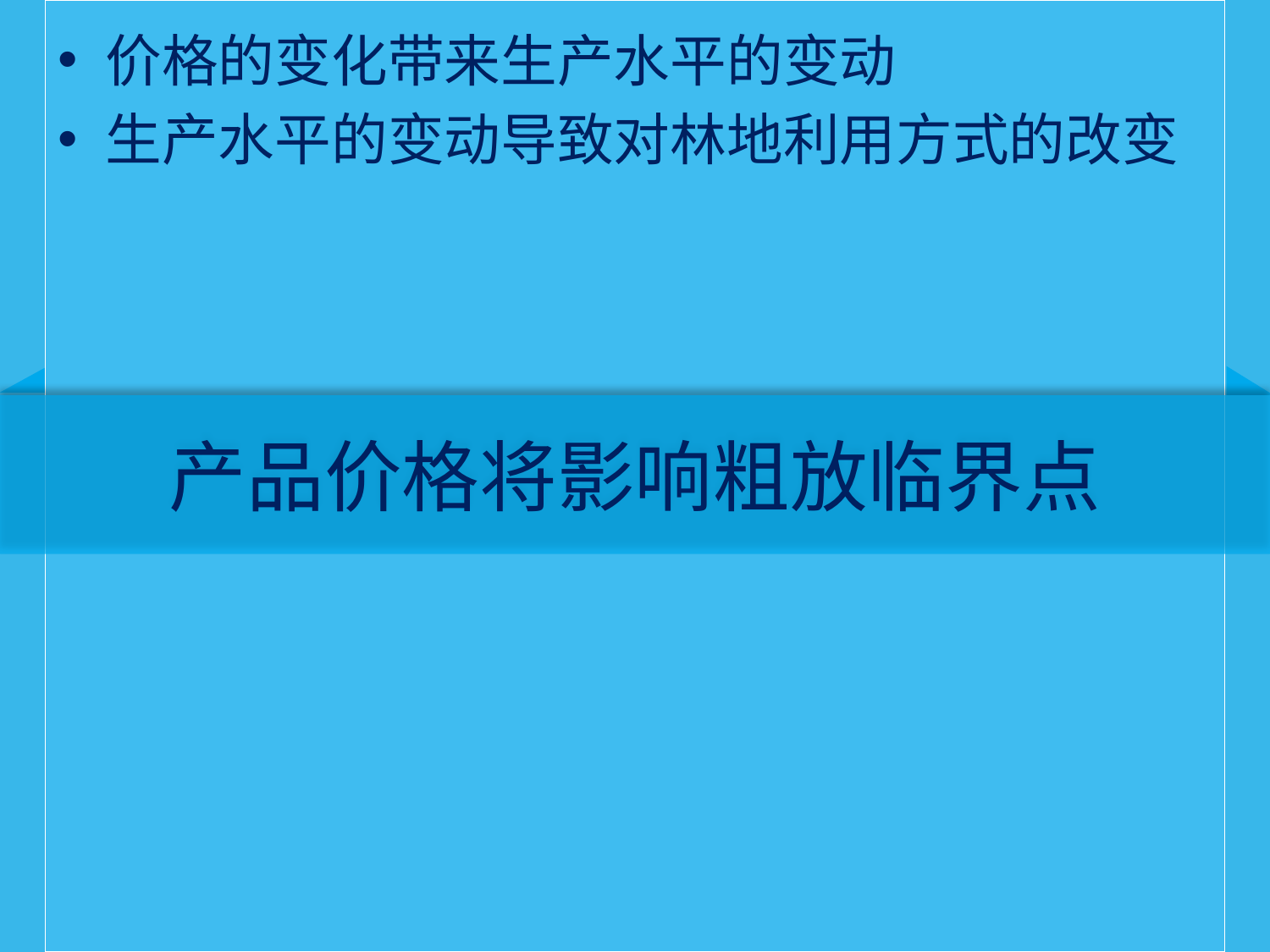

价格的变化带来生产水平的变动
生产水平的变动导致对林地利用方式的改变
# 产品价格将影响粗放临界点